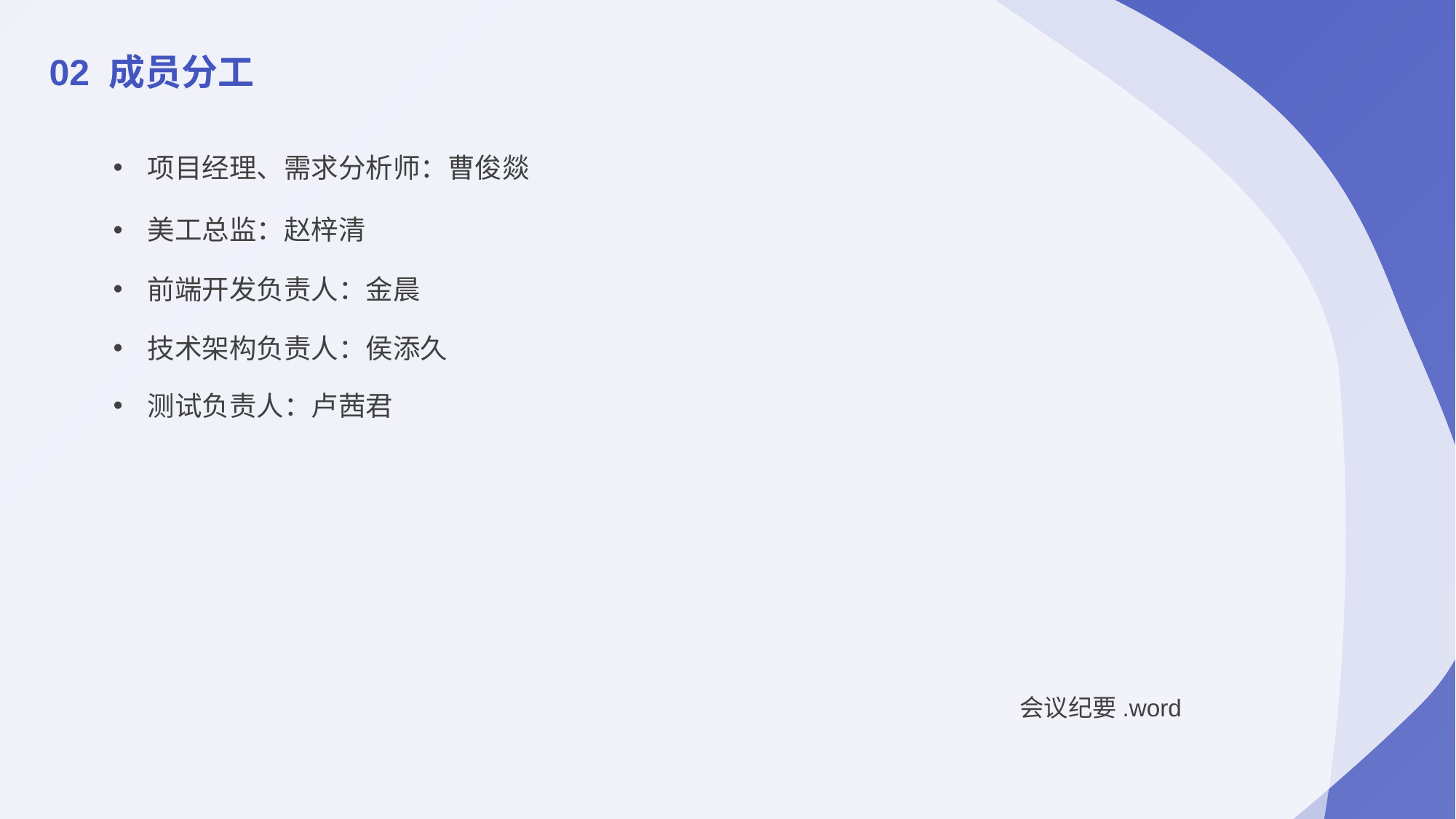

02 成员分工
项目经理、需求分析师：曹俊燚
美工总监：赵梓清
前端开发负责人：金晨
技术架构负责人：侯添久
测试负责人：卢茜君
会议纪要.word